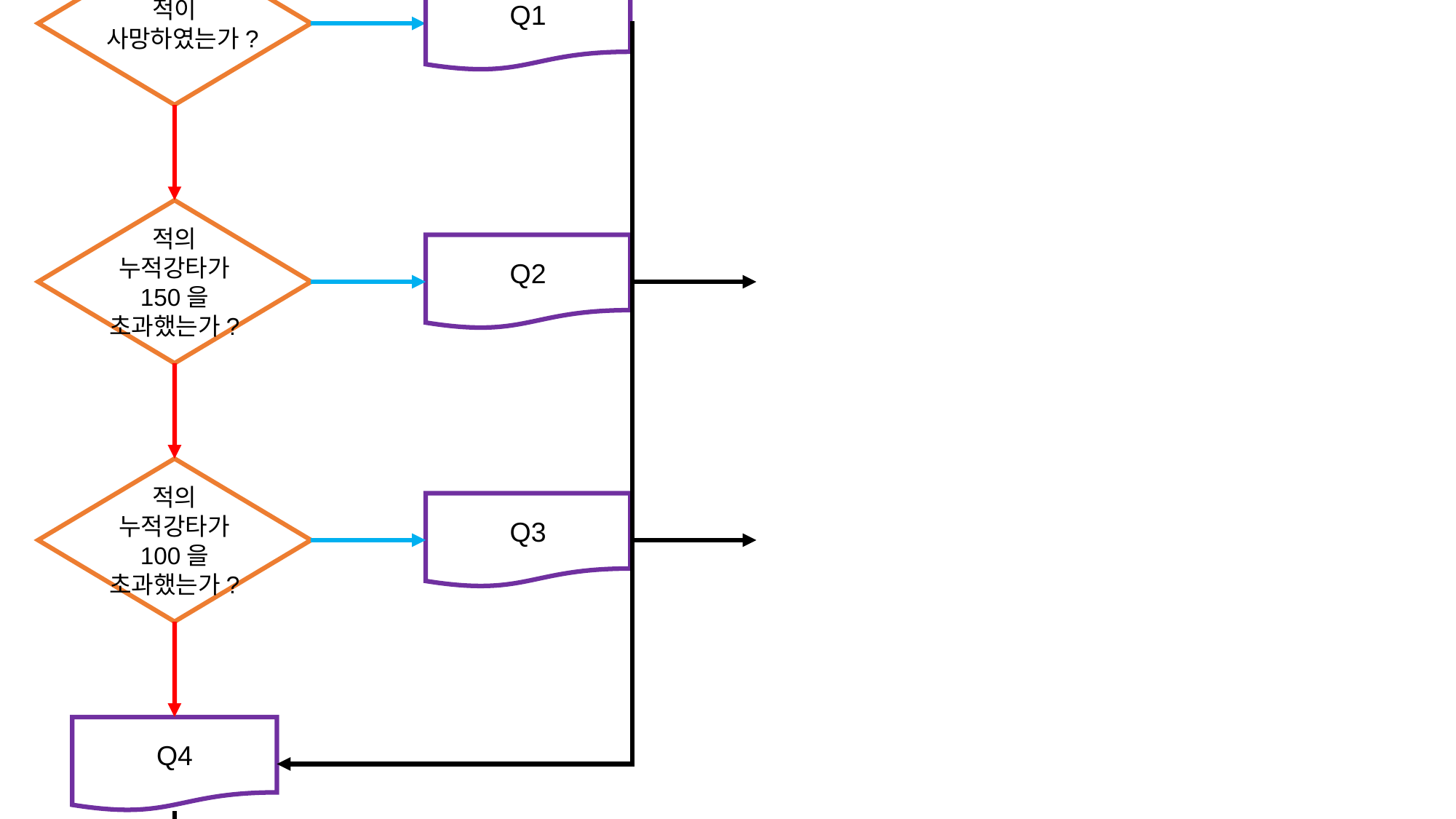

공격 충돌
YES
NO
적이 사망하였는가?
Q1
적의 누적강타가 150을 초과했는가?
Q2
적의 누적강타가 100을 초과했는가?
Q3
Q4
출력 종료
| Q1 | 적 랙돌화 |
| --- | --- |
| Q2 | 적 넘어짐 적용 |
| Q3 | 적 밀려남 적용 |
| Q4 | 데미지 출력 |
|  |  |
|  |  |